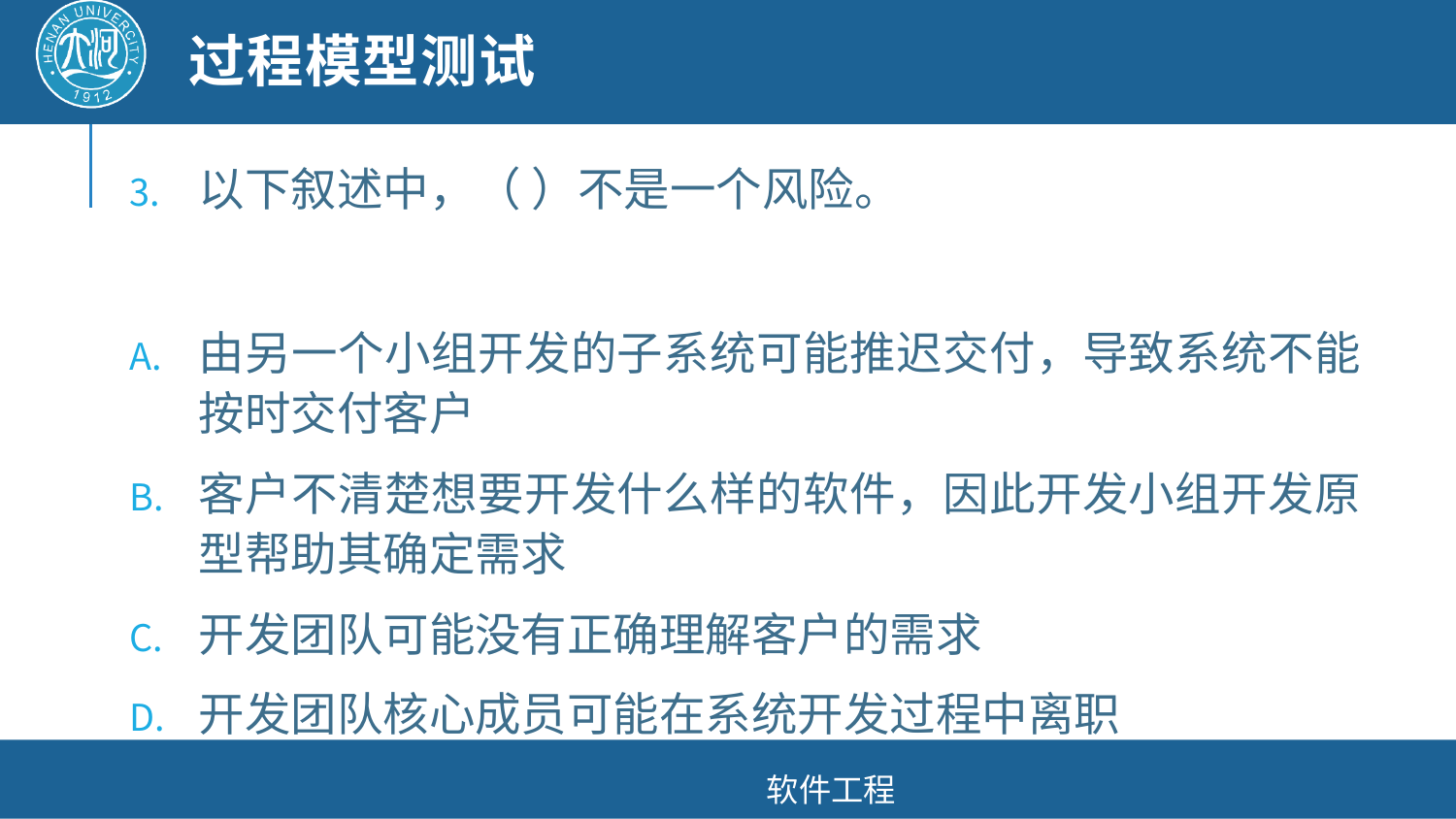

# 过程模型测试
以下叙述中，（ ）不是一个风险。

由另一个小组开发的子系统可能推迟交付，导致系统不能按时交付客户
客户不清楚想要开发什么样的软件，因此开发小组开发原型帮助其确定需求
开发团队可能没有正确理解客户的需求
开发团队核心成员可能在系统开发过程中离职

软件工程
5